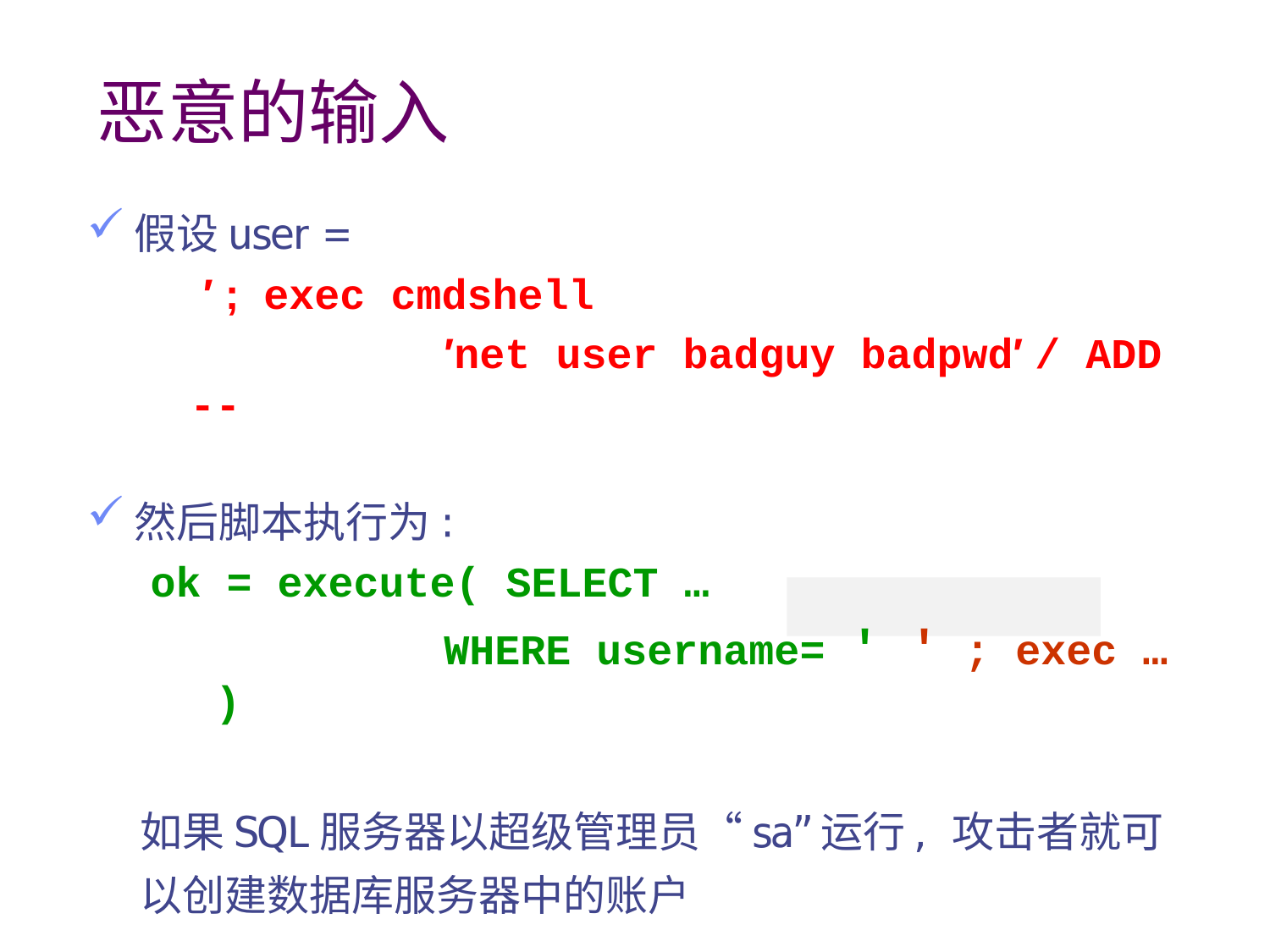

# 恶意的输入
假设user =
	 ′ ;  exec cmdshell
			′net user badguy badpwd′ / ADD --

然后脚本执行为:
ok = execute( SELECT …
			WHERE username= ′ ′ ; exec …  )

如果SQL服务器以超级管理员“sa”运行, 攻击者就可以创建数据库服务器中的账户